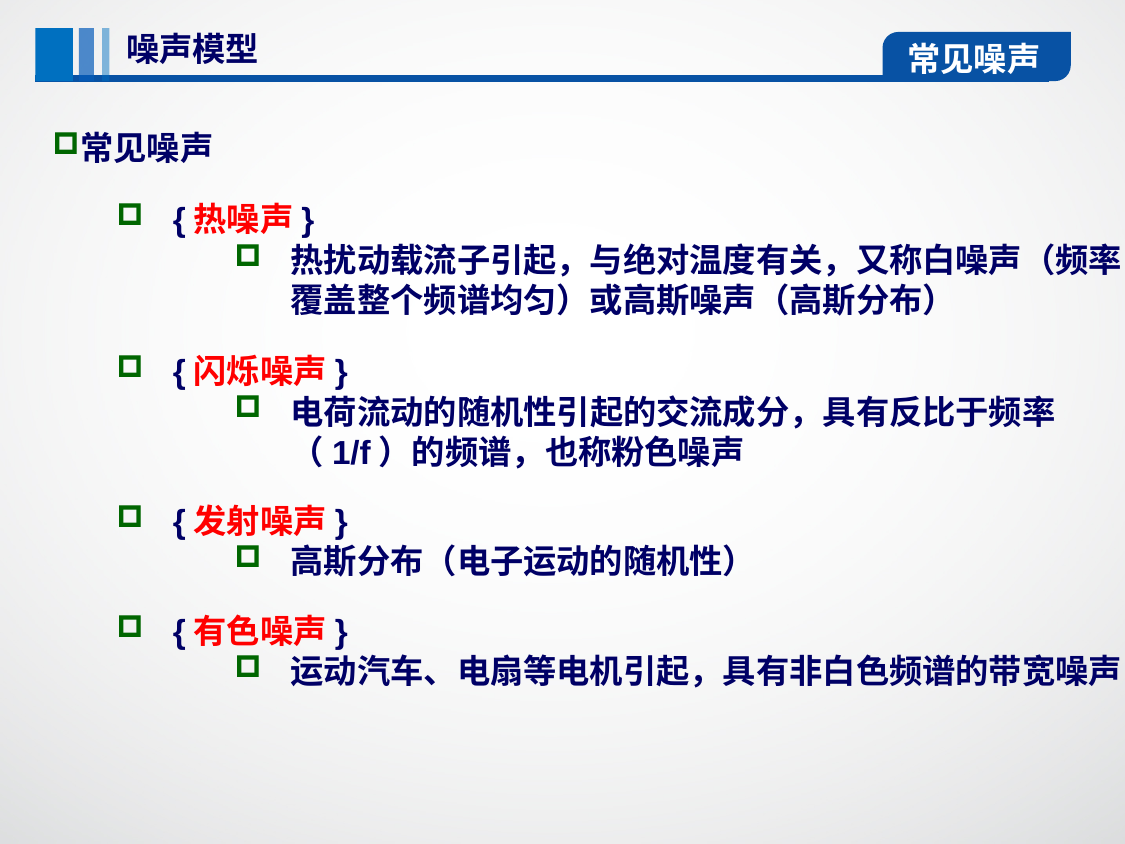

噪声模型
常见噪声
常见噪声
{热噪声}
热扰动载流子引起，与绝对温度有关，又称白噪声（频率覆盖整个频谱均匀）或高斯噪声（高斯分布）
{闪烁噪声}
电荷流动的随机性引起的交流成分，具有反比于频率（1/f）的频谱，也称粉色噪声
{发射噪声}
高斯分布（电子运动的随机性）
{有色噪声}
运动汽车、电扇等电机引起，具有非白色频谱的带宽噪声

30